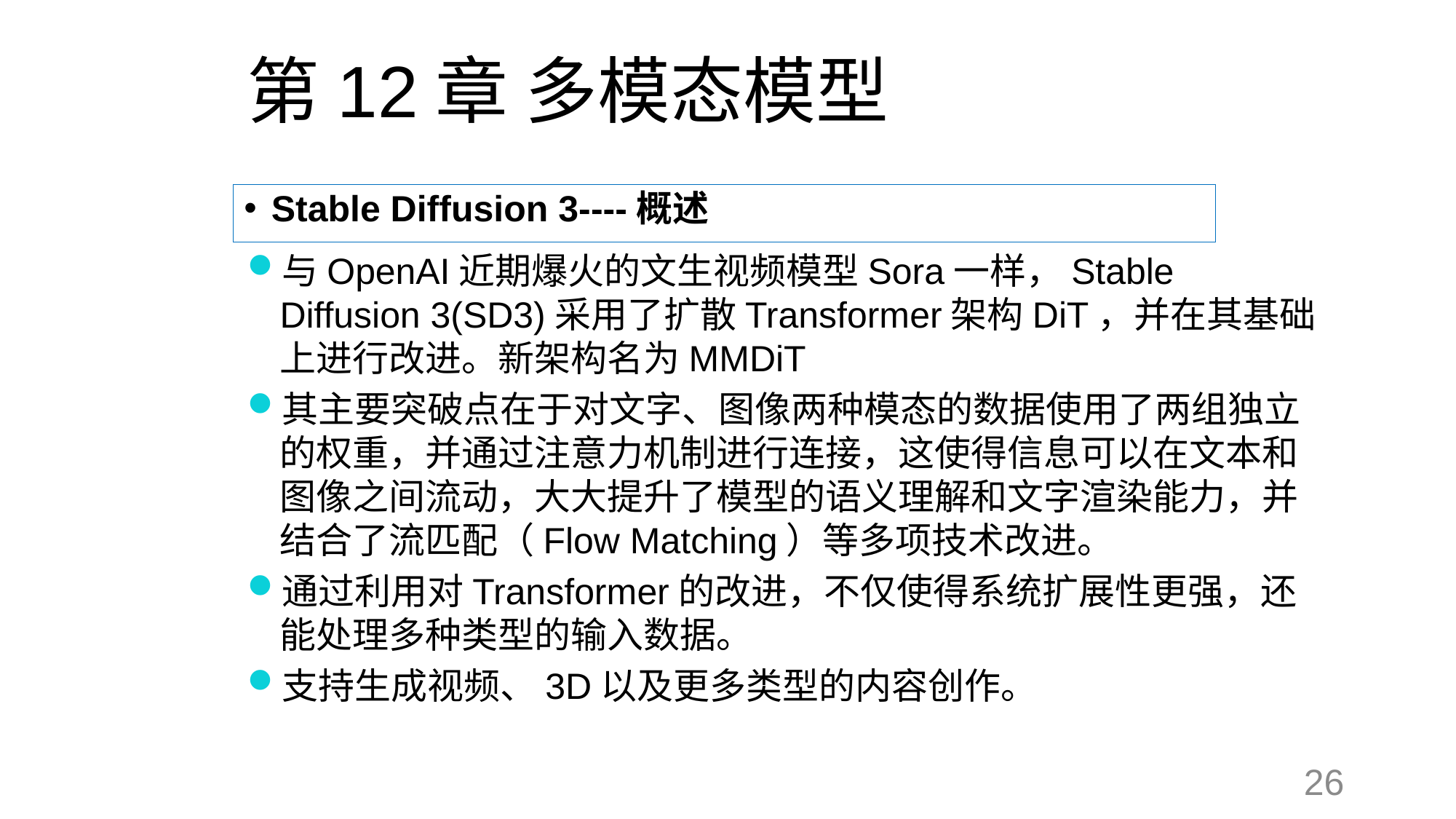

# 第12章 多模态模型
Stable Diffusion 3----概述

与OpenAI近期爆火的文生视频模型Sora一样，Stable Diffusion 3(SD3)采用了扩散Transformer架构DiT，并在其基础上进行改进。新架构名为MMDiT
其主要突破点在于对文字、图像两种模态的数据使用了两组独立的权重，并通过注意力机制进行连接，这使得信息可以在文本和图像之间流动，大大提升了模型的语义理解和文字渲染能力，并结合了流匹配（Flow Matching）等多项技术改进。
通过利用对Transformer的改进，不仅使得系统扩展性更强，还能处理多种类型的输入数据。
支持生成视频、3D以及更多类型的内容创作。

26